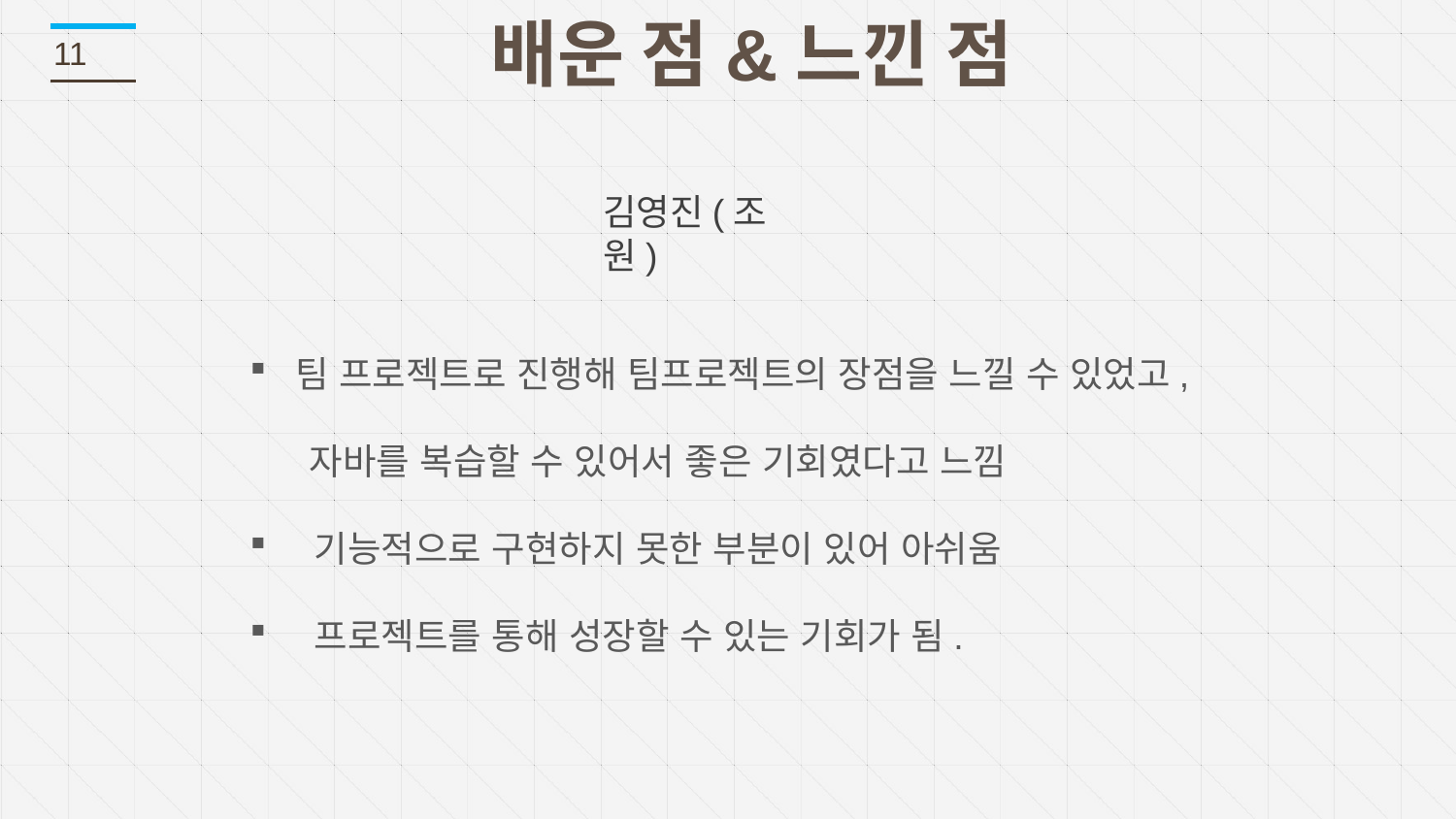

배운 점&느낀 점
11
김영진(조원)
팀 프로젝트로 진행해 팀프로젝트의 장점을 느낄 수 있었고,
     자바를 복습할 수 있어서 좋은 기회였다고 느낌
 기능적으로 구현하지 못한 부분이 있어 아쉬움
 프로젝트를 통해 성장할 수 있는 기회가 됨.